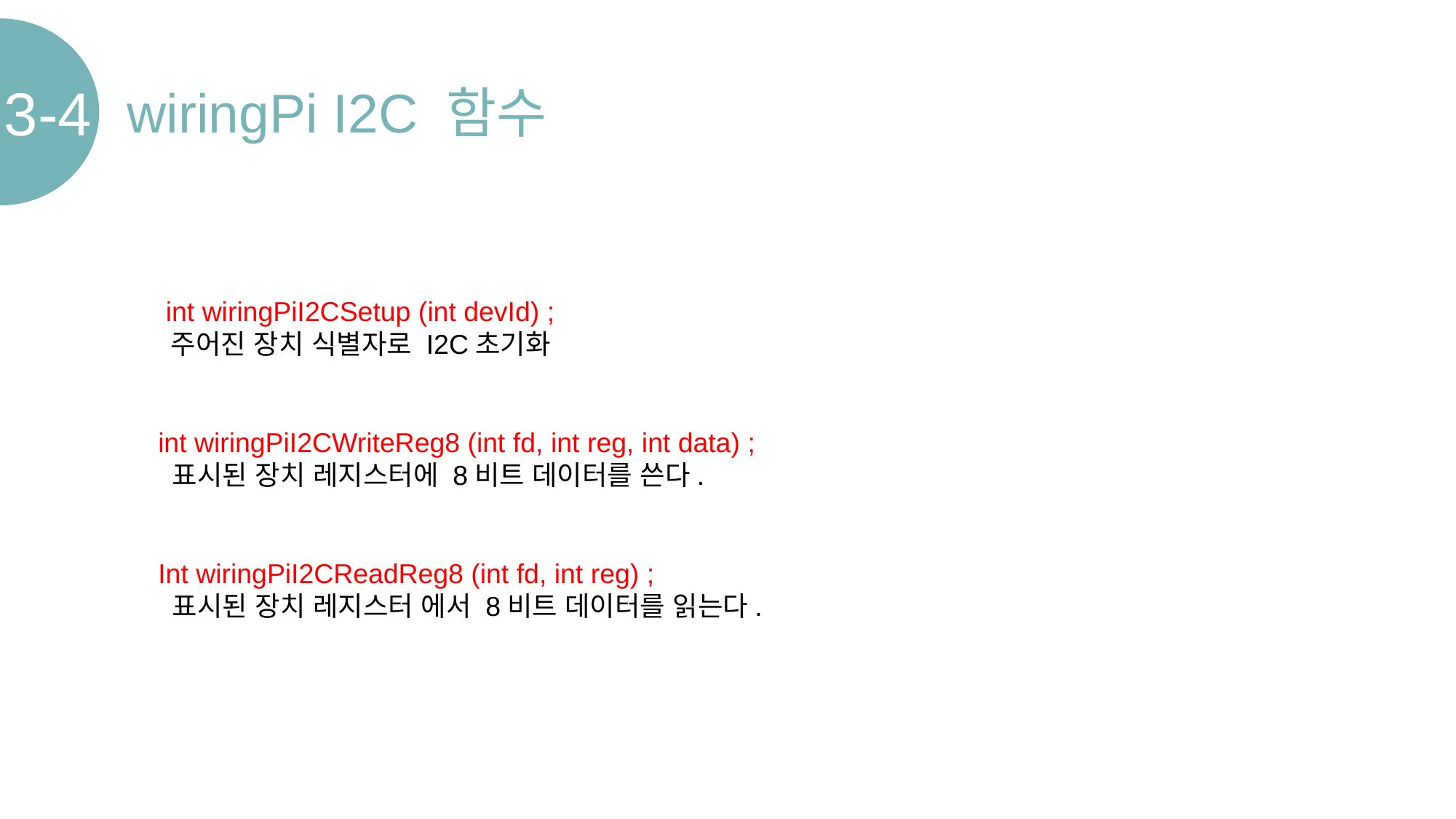

3-4.

wiringPi I2C 함수
 int wiringPiI2CSetup (int devId) ;
 주어진 장치 식별자로 I2C초기화

int wiringPiI2CWriteReg8 (int fd, int reg, int data) ;
 표시된 장치 레지스터에 8비트 데이터를 쓴다.

Int wiringPiI2CReadReg8 (int fd, int reg) ;
 표시된 장치 레지스터 에서 8비트 데이터를 읽는다.